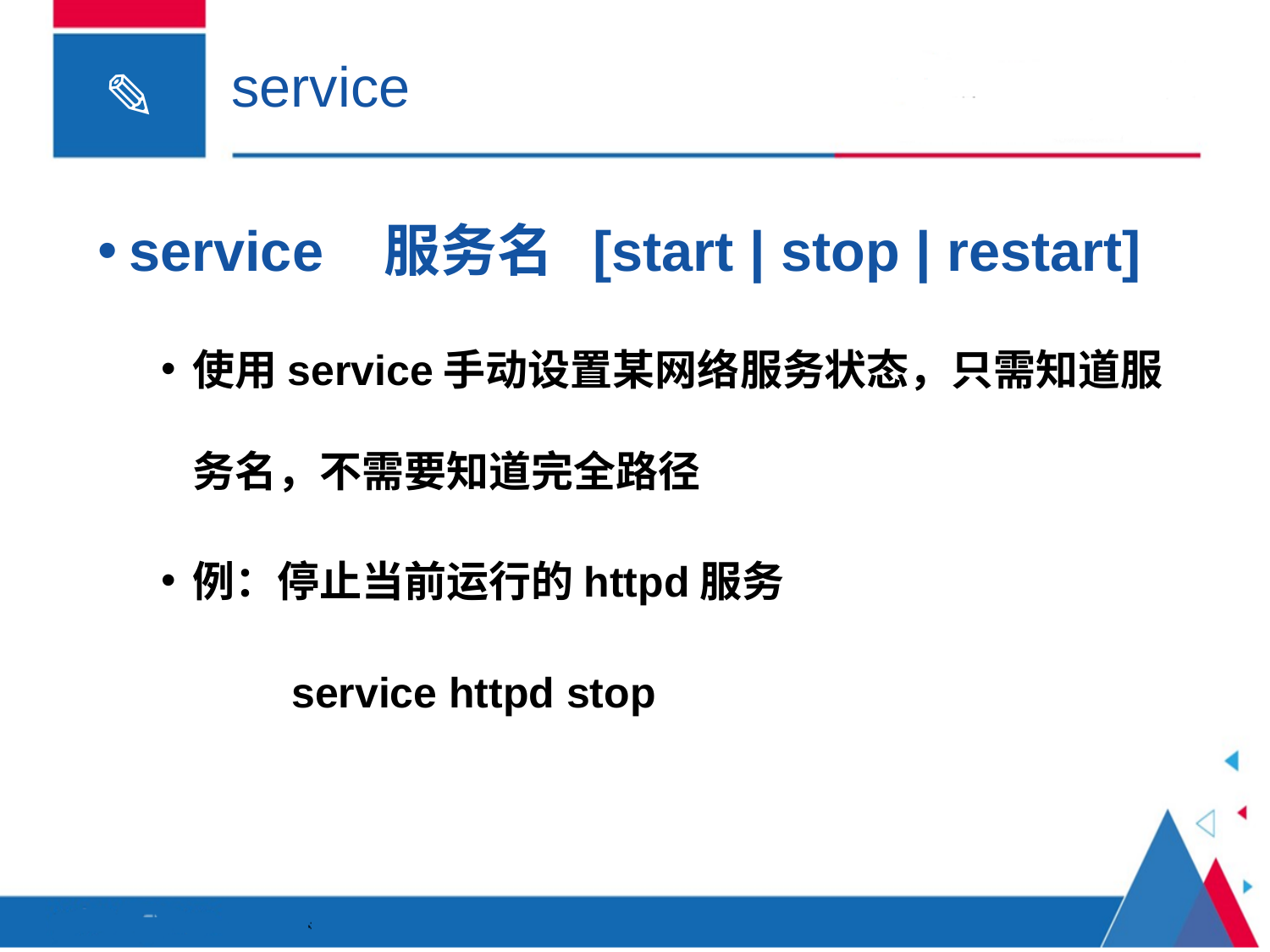

# service
service   服务名  [start | stop | restart]
使用service手动设置某网络服务状态，只需知道服务名，不需要知道完全路径
例：停止当前运行的httpd服务
           service httpd stop